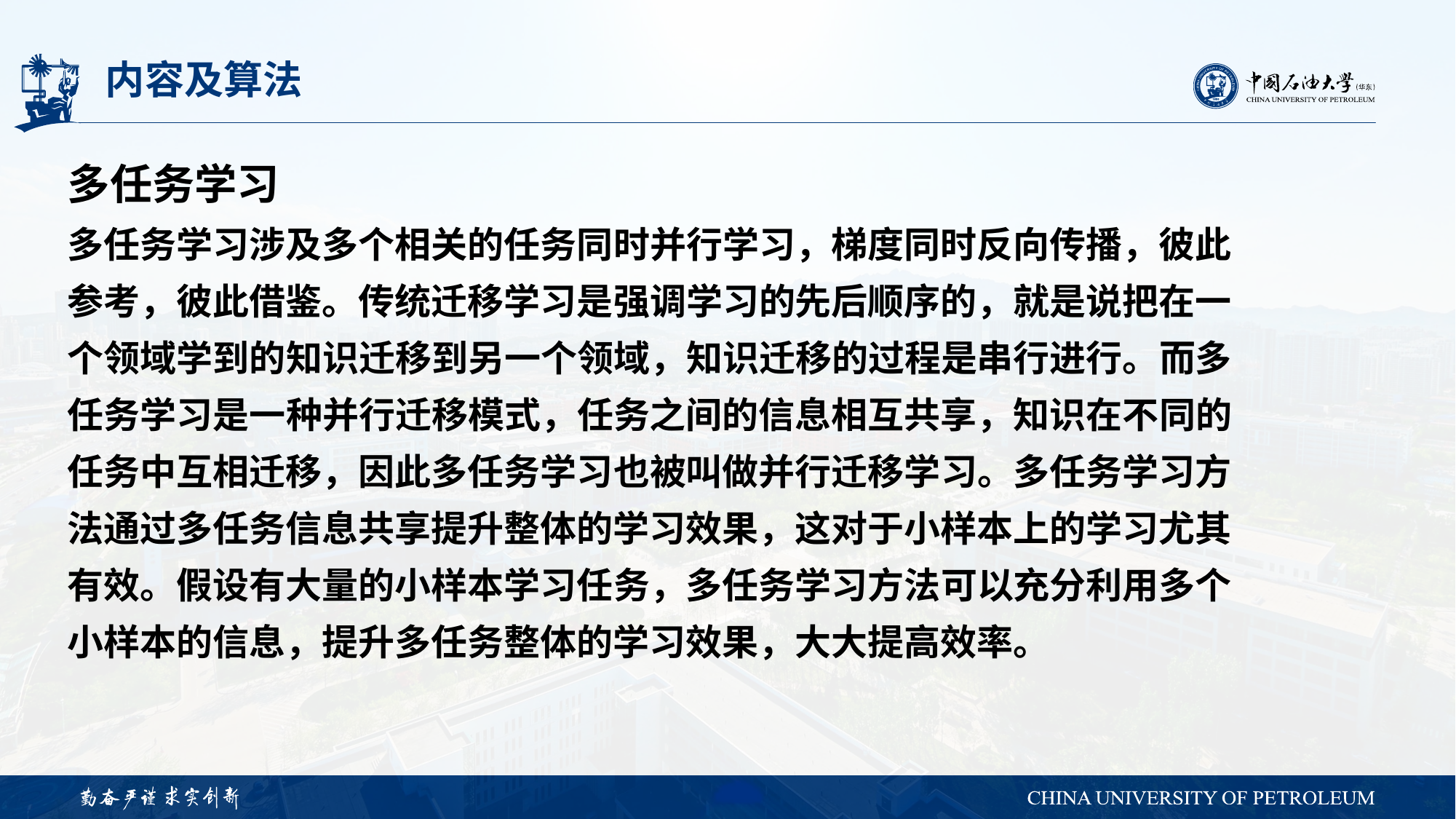

# 内容及算法
多任务学习
多任务学习涉及多个相关的任务同时并行学习，梯度同时反向传播，彼此参考，彼此借鉴。传统迁移学习是强调学习的先后顺序的，就是说把在一个领域学到的知识迁移到另一个领域，知识迁移的过程是串行进行。而多任务学习是一种并行迁移模式，任务之间的信息相互共享，知识在不同的任务中互相迁移，因此多任务学习也被叫做并行迁移学习。多任务学习方法通过多任务信息共享提升整体的学习效果，这对于小样本上的学习尤其有效。假设有大量的小样本学习任务，多任务学习方法可以充分利用多个小样本的信息，提升多任务整体的学习效果，大大提高效率。